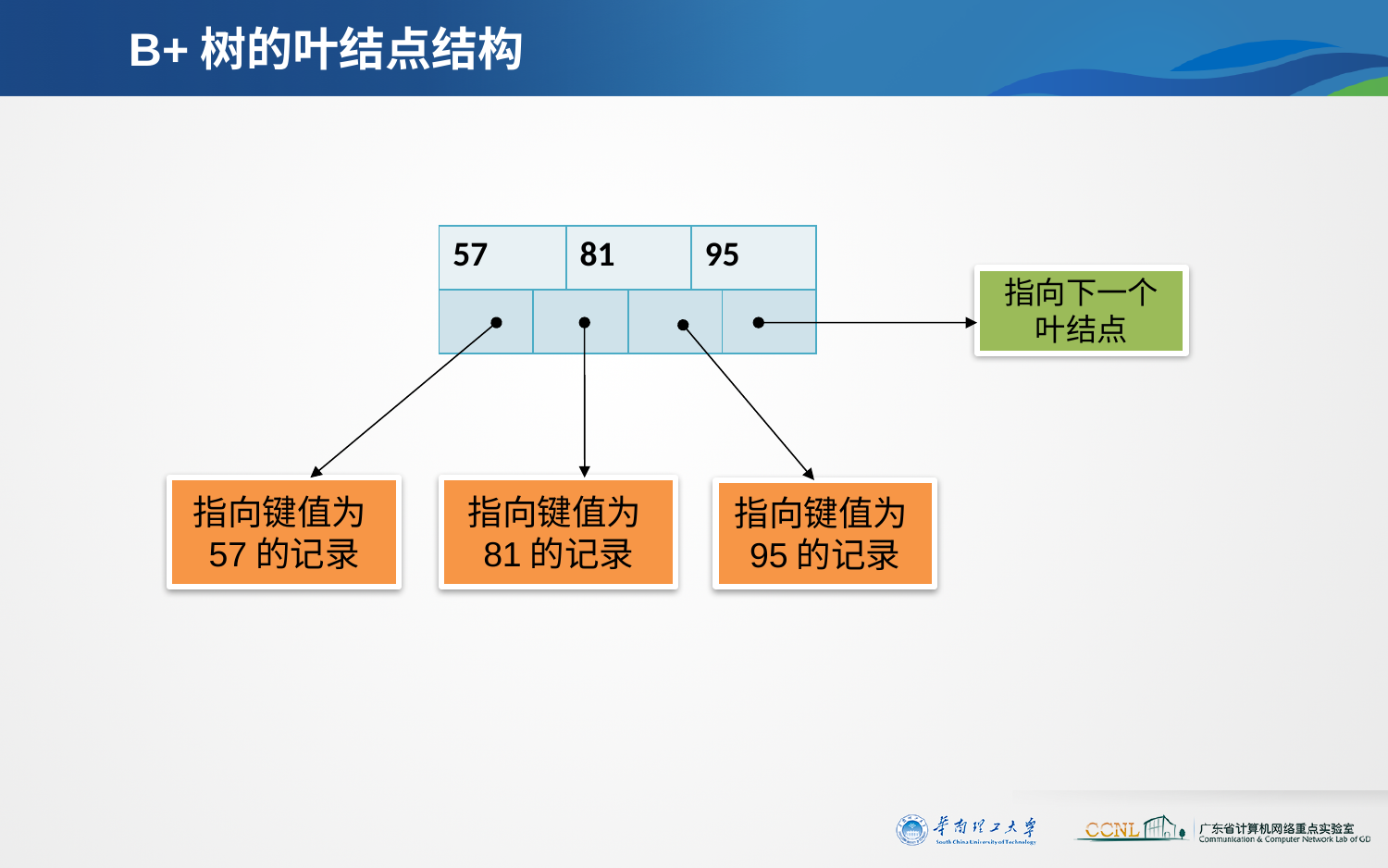

# B+树的叶结点结构
| 57 |  | 81 |  | 95 |  |
| --- | --- | --- | --- | --- | --- |
|  |  |  |  |  |  |
指向下一个叶结点

指向键值为57的记录
指向键值为81的记录
指向键值为95的记录